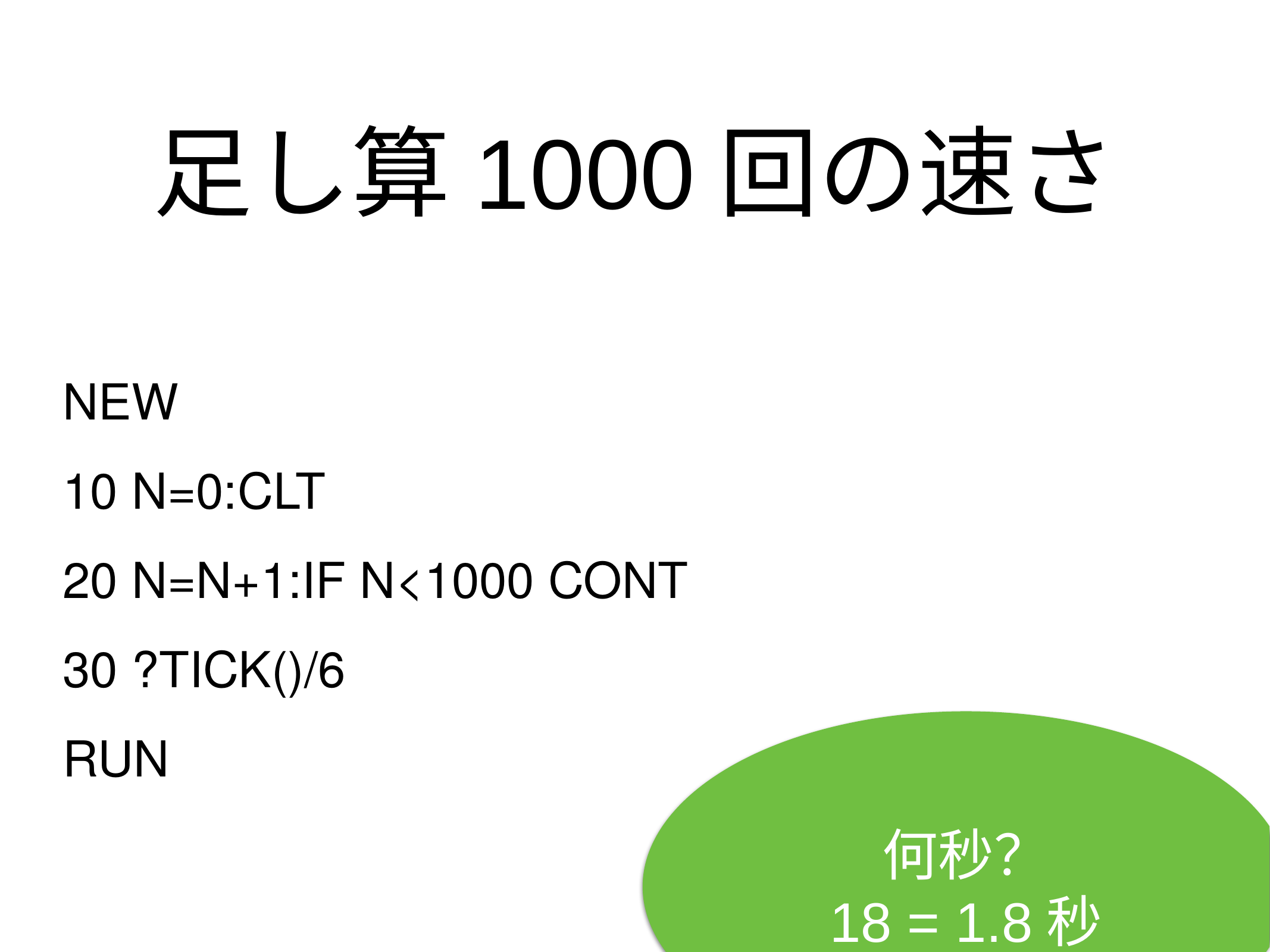

# 足し算1000回の速さ
NEW
10 N=0:CLT
20 N=N+1:IF N<1000 CONT
30 ?TICK()/6
RUN
何秒？
18 = 1.8秒